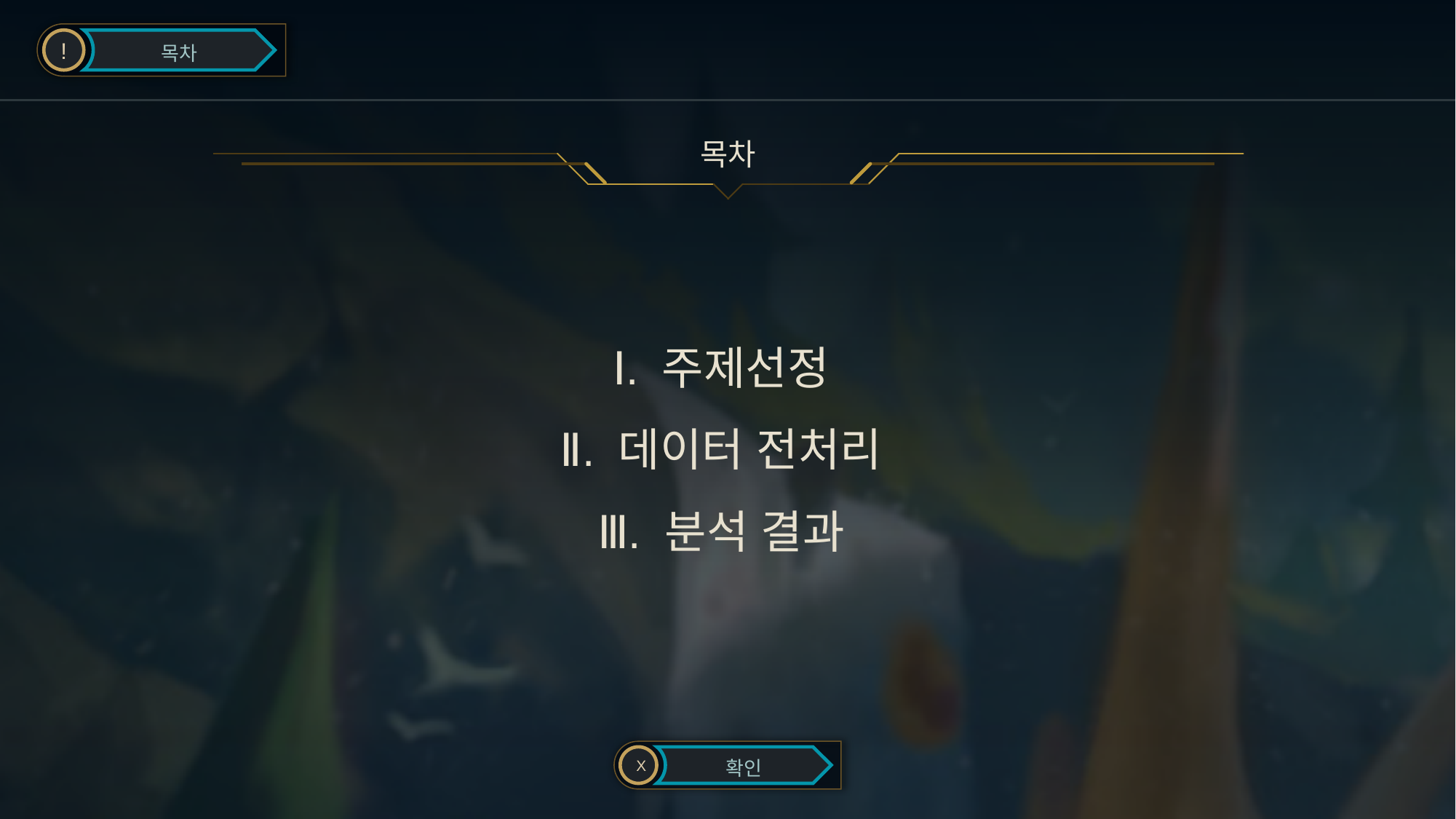

!
목차
목차
Ⅰ. 주제선정
Ⅱ. 데이터 전처리
Ⅲ. 분석 결과

X
확인